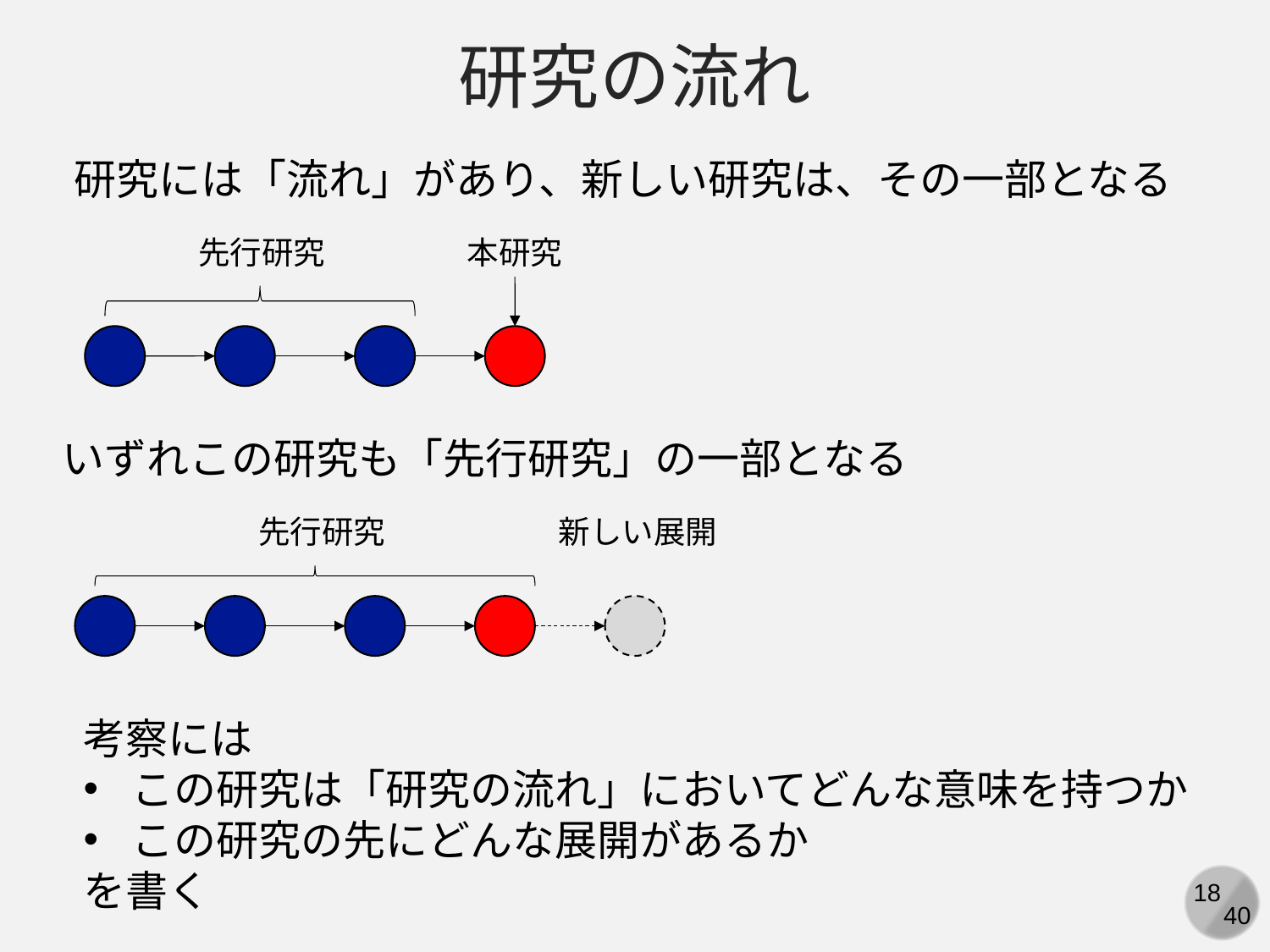

研究の流れ
研究には「流れ」があり、新しい研究は、その一部となる

先行研究
本研究

いずれこの研究も「先行研究」の一部となる
先行研究
新しい展開

考察には
この研究は「研究の流れ」においてどんな意味を持つか
この研究の先にどんな展開があるか
を書く